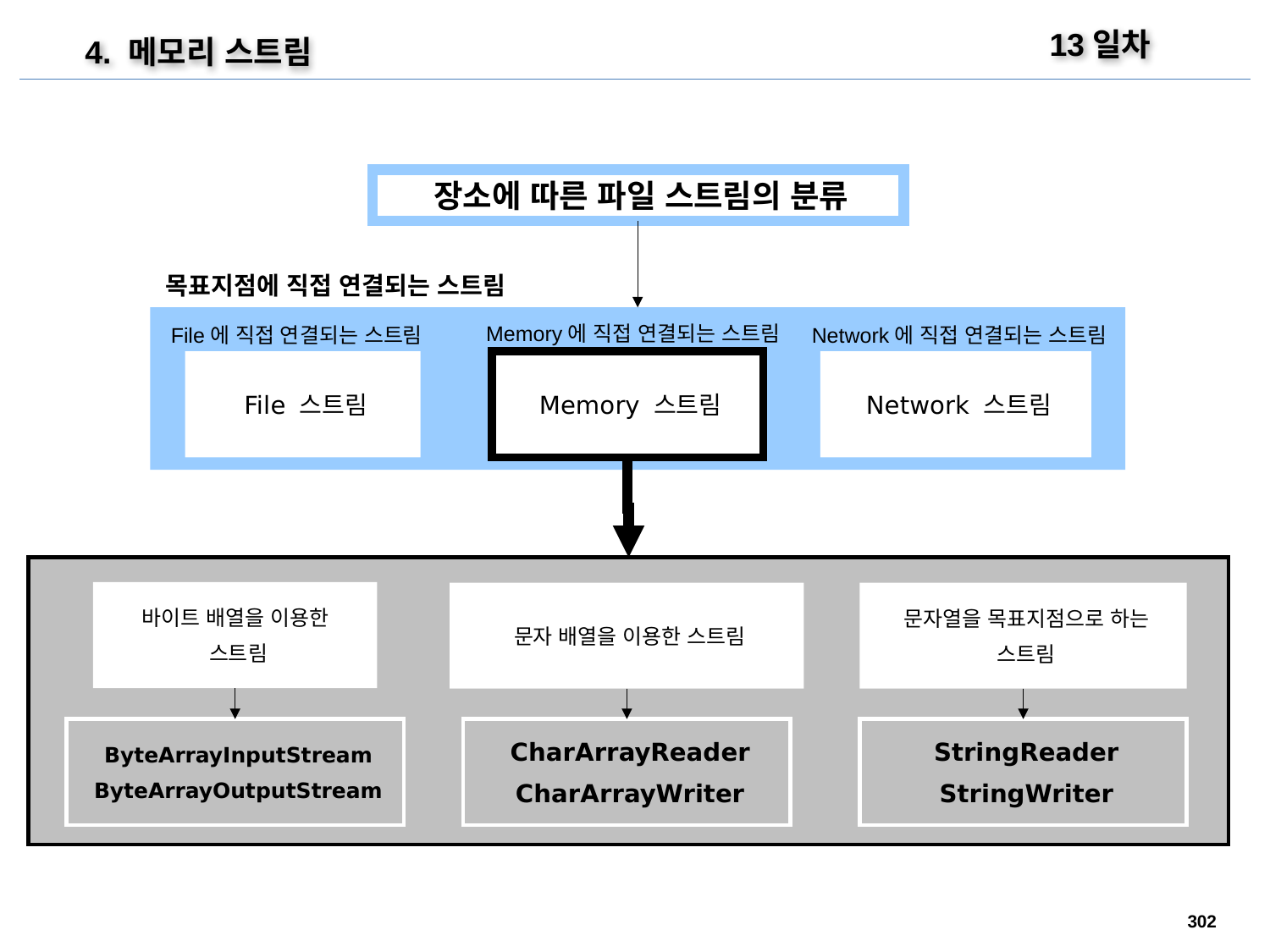

13일차
4. 메모리 스트림
장소에 따른 파일 스트림의 분류
목표지점에 직접 연결되는 스트림

Memory에 직접 연결되는 스트림
File에 직접 연결되는 스트림
Network에 직접 연결되는 스트림
File 스트림
Memory 스트림
Network 스트림

바이트 배열을 이용한
스트림
문자 배열을 이용한 스트림
문자열을 목표지점으로 하는
스트림
ByteArrayInputStream
ByteArrayOutputStream
CharArrayReader
CharArrayWriter
StringReader
StringWriter